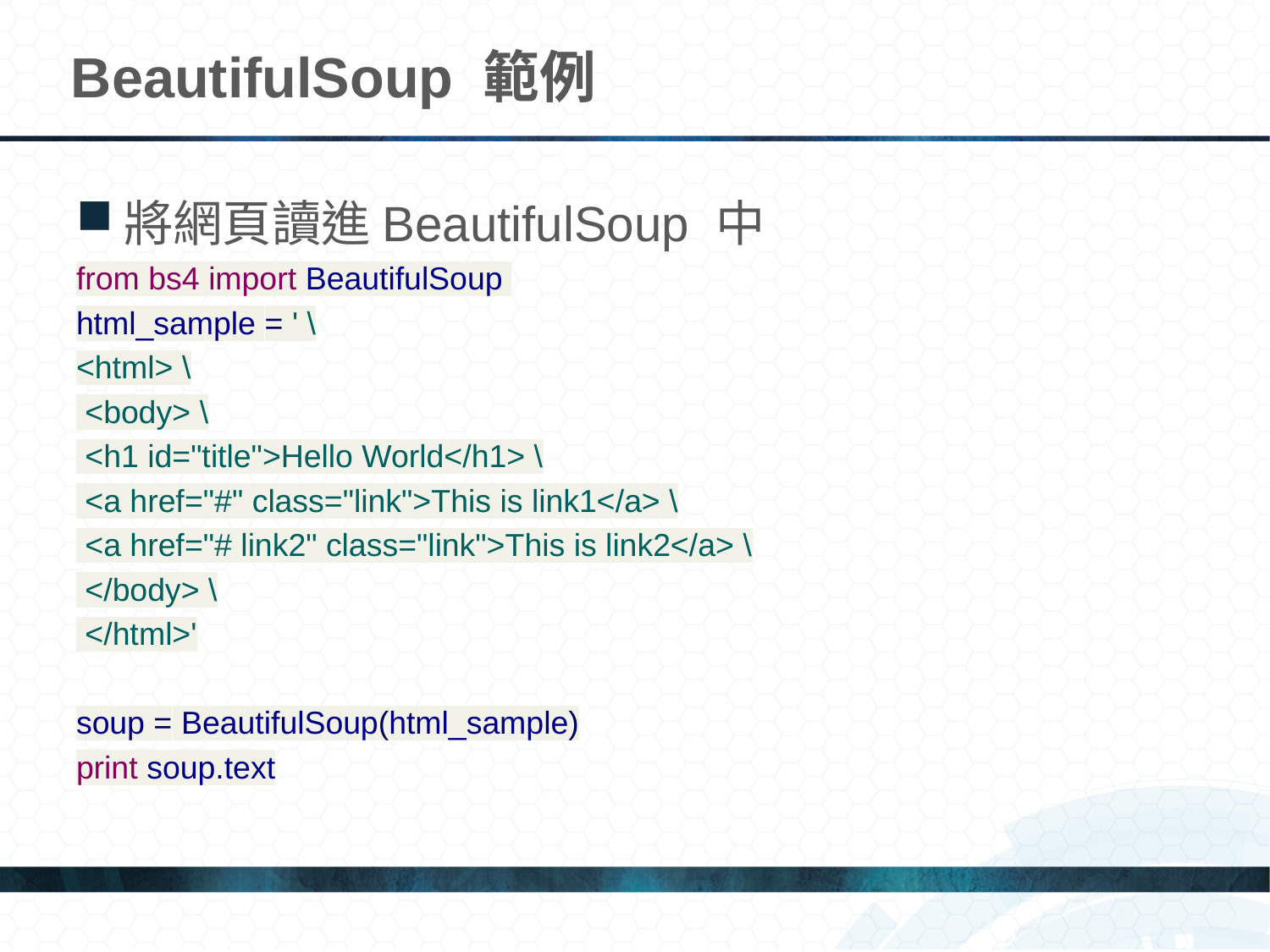

# BeautifulSoup 範例
將網頁讀進BeautifulSoup 中
from bs4 import BeautifulSoup
html_sample = ' \
<html> \
 <body> \
 <h1 id="title">Hello World</h1> \
 <a href="#" class="link">This is link1</a> \
 <a href="# link2" class="link">This is link2</a> \
 </body> \
 </html>'

soup = BeautifulSoup(html_sample)
print soup.text